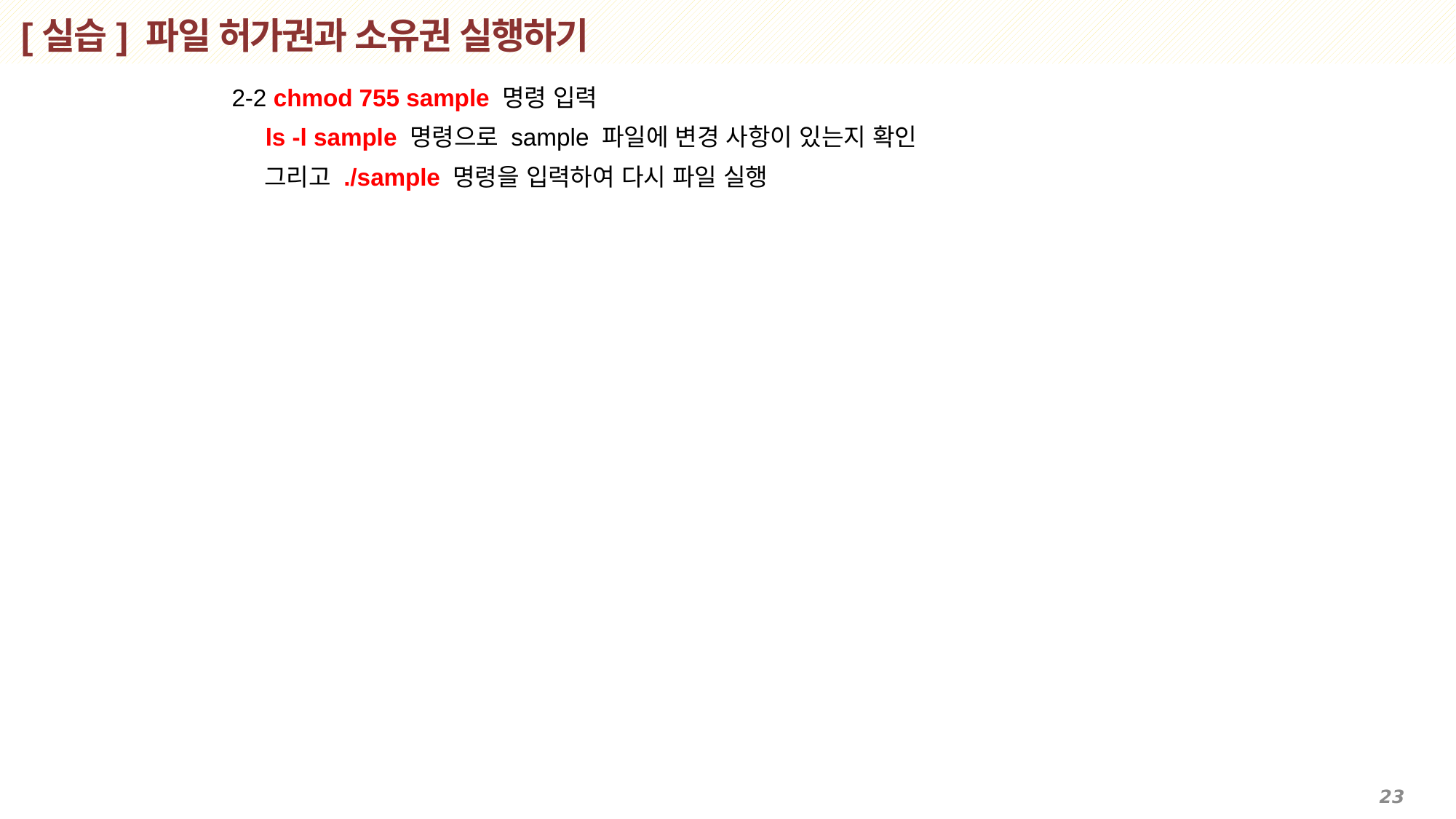

# [실습] 파일 허가권과 소유권 실행하기
   2-2 chmod 755 sample 명령 입력
        ls -l sample 명령으로 sample 파일에 변경 사항이 있는지 확인
       그리고 ./sample 명령을 입력하여 다시 파일 실행